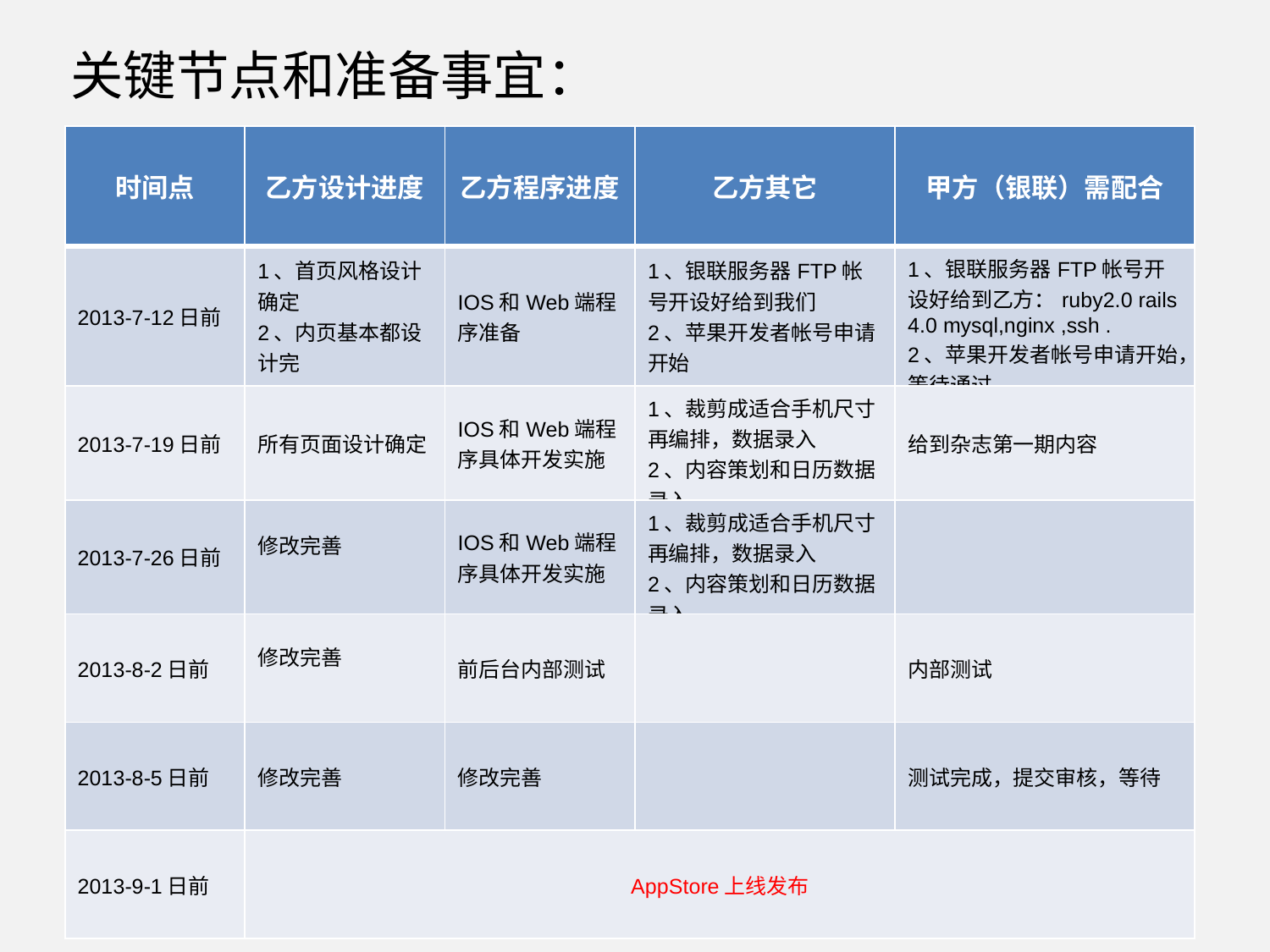

关键节点和准备事宜：
| 时间点 | 乙方设计进度 | 乙方程序进度 | 乙方其它 | 甲方（银联）需配合 |
| --- | --- | --- | --- | --- |
| 2013-7-12日前 | 1、首页风格设计确定 2、内页基本都设计完 | IOS和Web端程序准备 | 1、银联服务器FTP帐号开设好给到我们 2、苹果开发者帐号申请开始 | 1、银联服务器FTP帐号开设好给到乙方：ruby2.0 rails 4.0 mysql,nginx ,ssh . 2、苹果开发者帐号申请开始，等待通过 |
| 2013-7-19日前 | 所有页面设计确定 | IOS和Web端程序具体开发实施 | 1、裁剪成适合手机尺寸再编排，数据录入 2、内容策划和日历数据录入 | 给到杂志第一期内容 |
| 2013-7-26日前 | 修改完善 | IOS和Web端程序具体开发实施 | 1、裁剪成适合手机尺寸再编排，数据录入 2、内容策划和日历数据录入 |  |
| 2013-8-2日前 | 修改完善 | 前后台内部测试 |  | 内部测试 |
| 2013-8-5日前 | 修改完善 | 修改完善 |  | 测试完成，提交审核，等待 |
| 2013-9-1日前 | AppStore上线发布 |  |  |  |